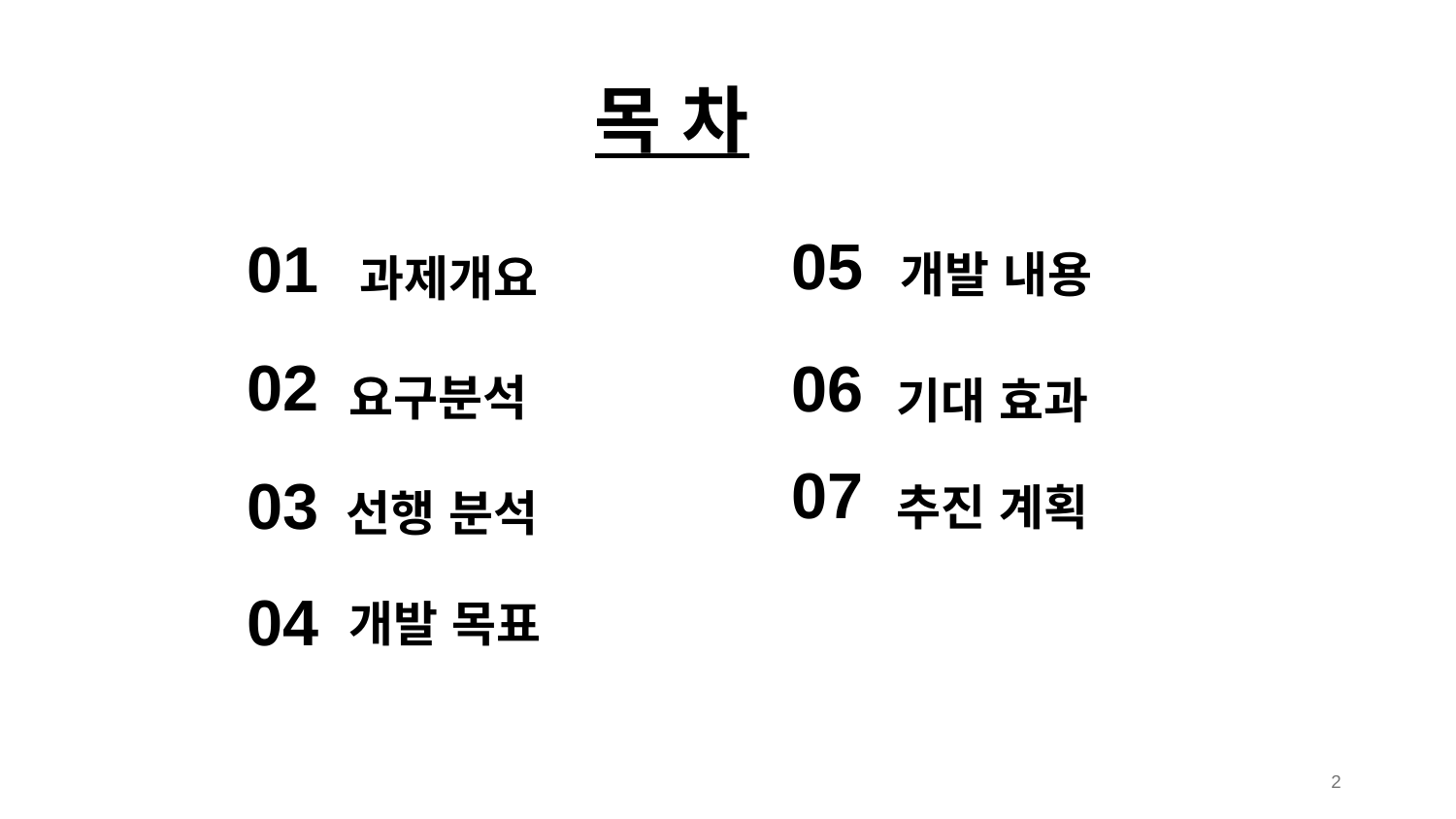

목 차
05
01
개발 내용
과제개요
02
06
요구분석
기대 효과
07
03
추진 계획
선행 분석
04
개발 목표
2